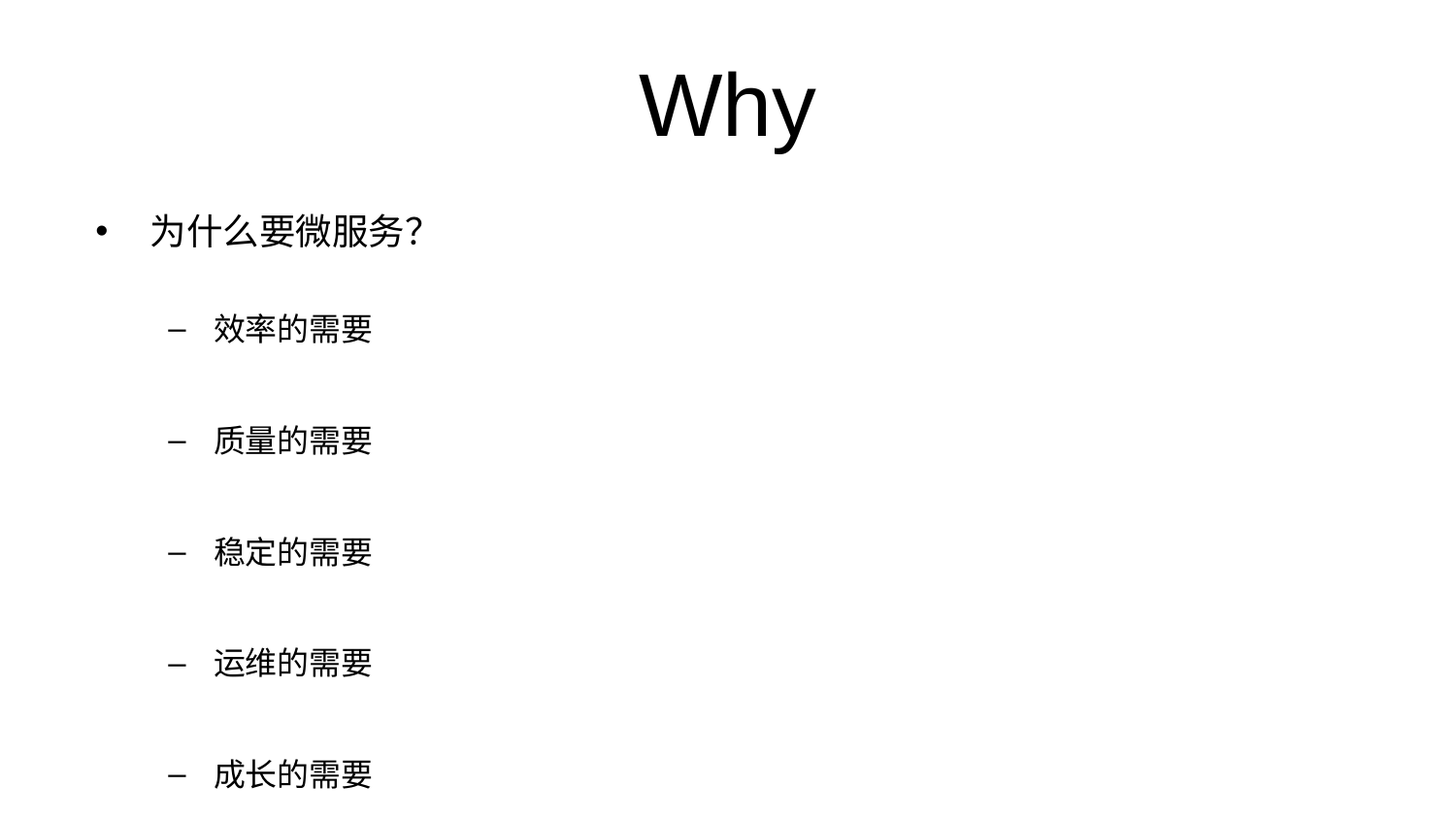

# Why
为什么要微服务？

效率的需要

质量的需要

稳定的需要

运维的需要

成长的需要